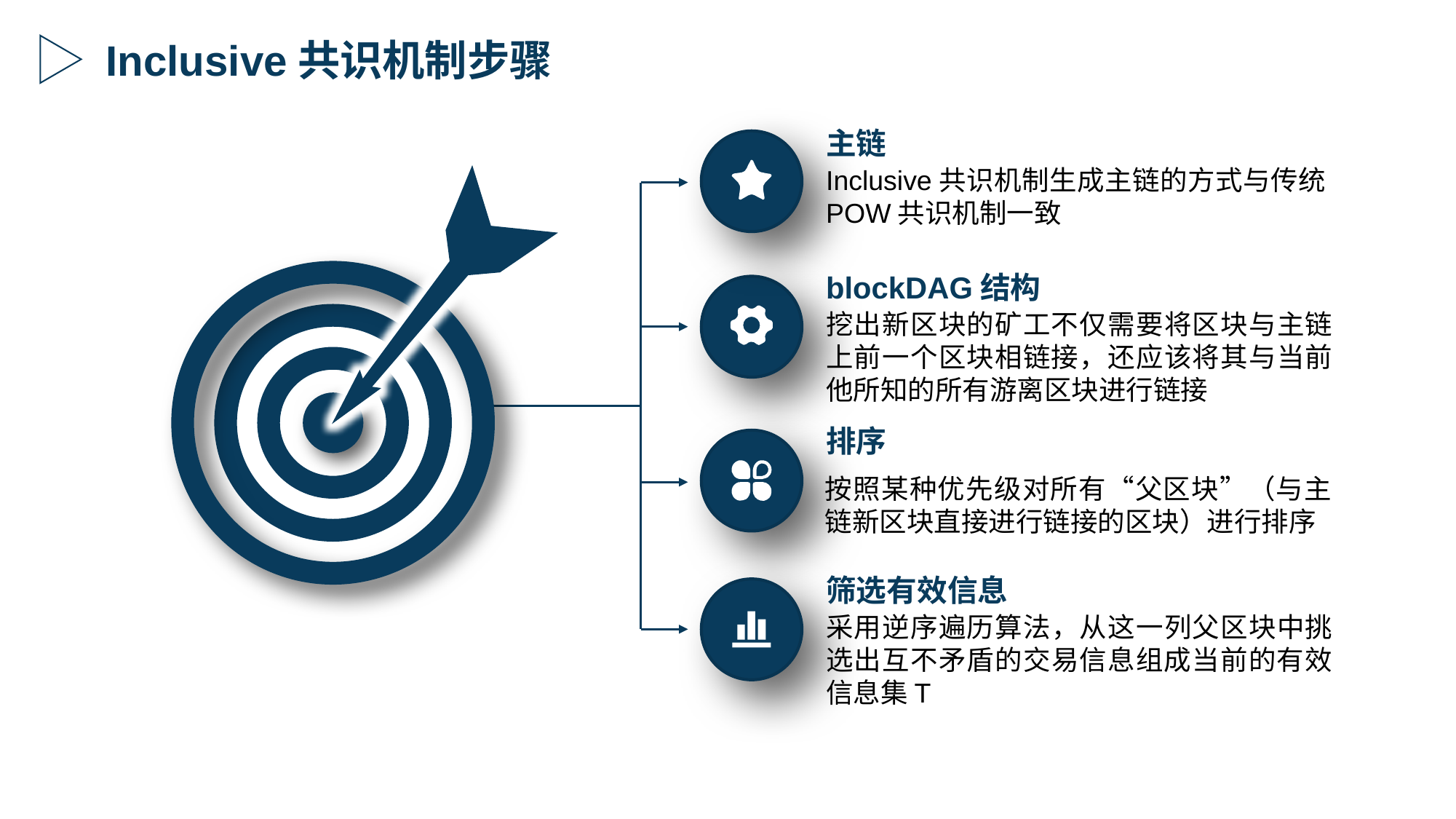

Inclusive共识机制步骤

主链

Inclusive共识机制生成主链的方式与传统POW共识机制一致

blockDAG结构

挖出新区块的矿工不仅需要将区块与主链上前一个区块相链接，还应该将其与当前他所知的所有游离区块进行链接

排序

按照某种优先级对所有“父区块”（与主链新区块直接进行链接的区块）进行排序
筛选有效信息

采用逆序遍历算法，从这一列父区块中挑选出互不矛盾的交易信息组成当前的有效信息集T